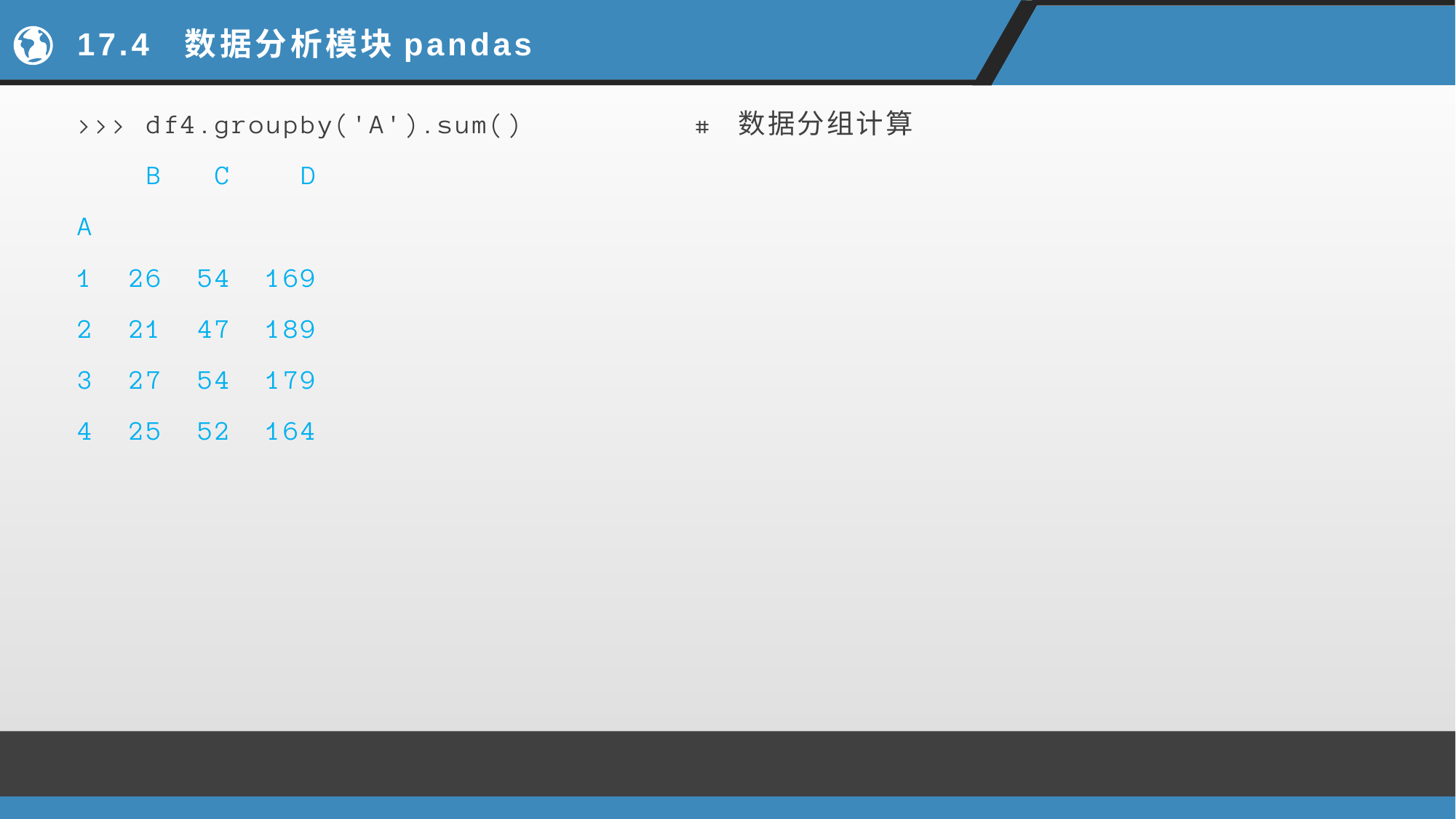

# 17.4  数据分析模块pandas

>>> df4.groupby('A').sum()          # 数据分组计算
    B   C    D
A
1  26  54  169
2  21  47  189
3  27  54  179
4  25  52  164